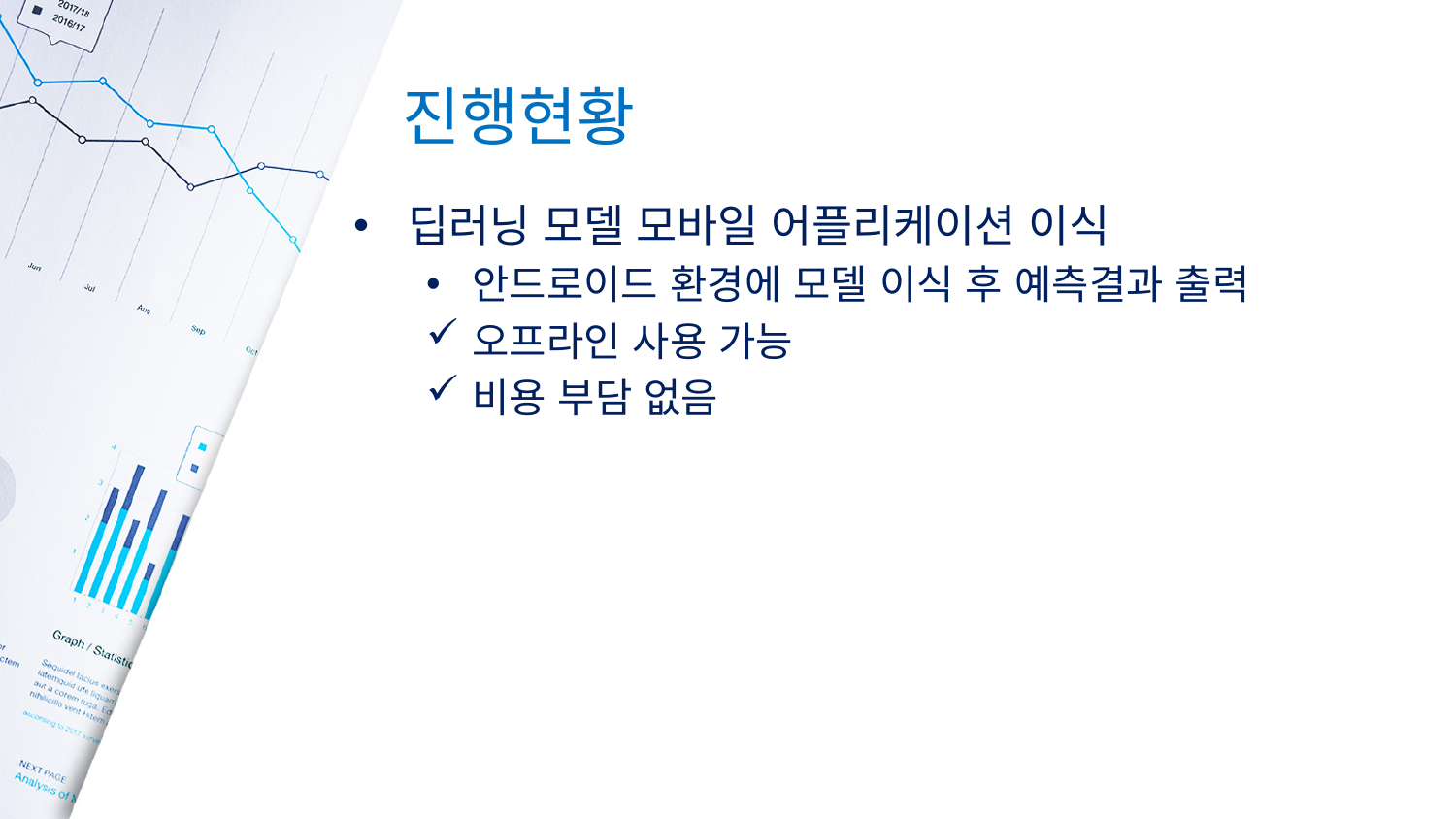

# 진행현황
딥러닝 모델 모바일 어플리케이션 이식
안드로이드 환경에 모델 이식 후 예측결과 출력
오프라인 사용 가능
비용 부담 없음